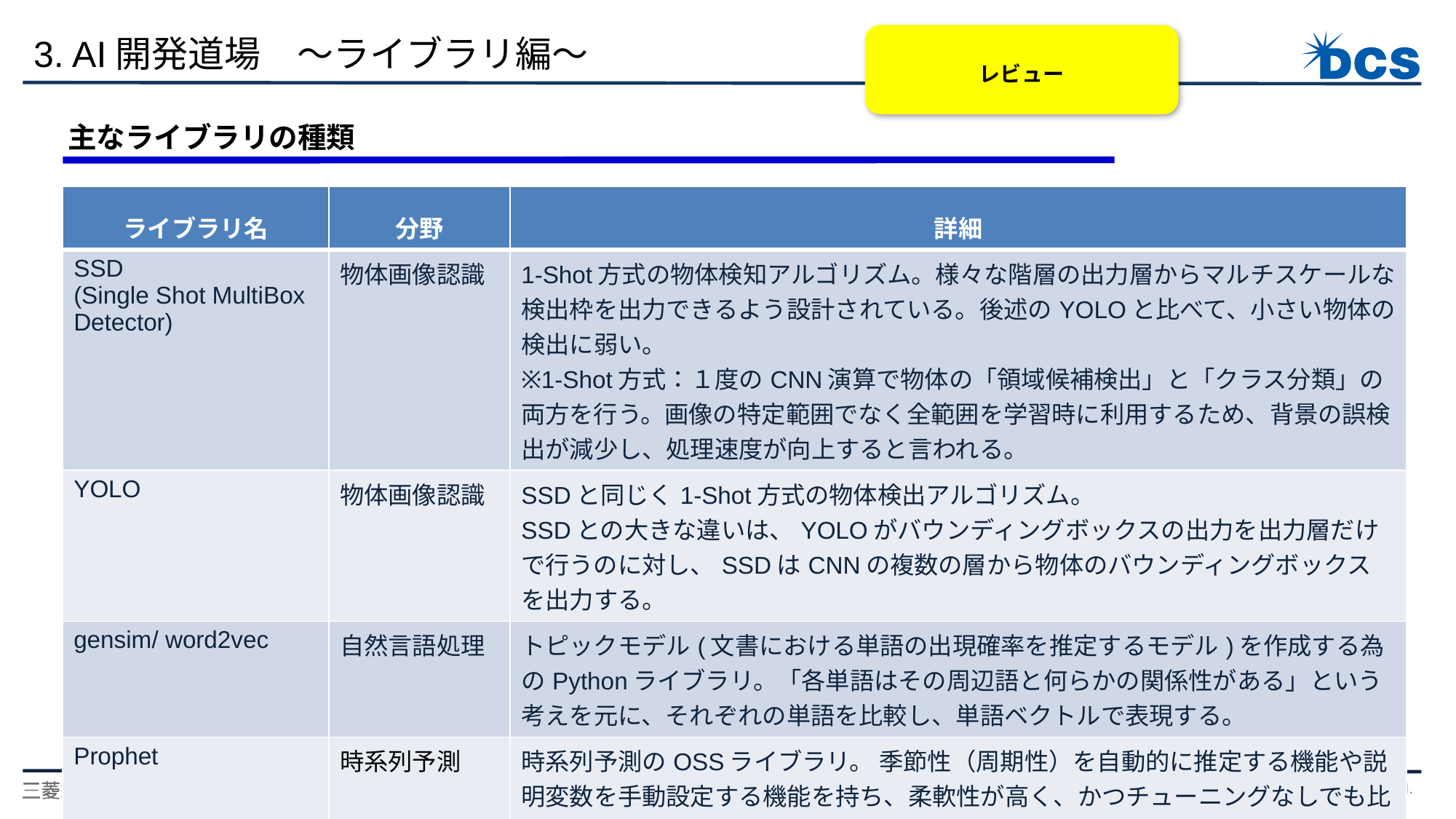

レビュー
3. AI開発道場　～ライブラリ編～
主なライブラリの種類
| ライブラリ名 | 分野 | 詳細 |
| --- | --- | --- |
| SSD (Single Shot MultiBox Detector) | 物体画像認識 | 1-Shot方式の物体検知アルゴリズム。様々な階層の出力層からマルチスケールな検出枠を出力できるよう設計されている。後述のYOLOと比べて、小さい物体の検出に弱い。 ※1-Shot方式：１度のCNN演算で物体の「領域候補検出」と「クラス分類」の両方を行う。画像の特定範囲でなく全範囲を学習時に利用するため、背景の誤検出が減少し、処理速度が向上すると言われる。 |
| YOLO | 物体画像認識 | SSDと同じく1-Shot方式の物体検出アルゴリズム。 SSDとの大きな違いは、YOLOがバウンディングボックスの出力を出力層だけで行うのに対し、SSDはCNNの複数の層から物体のバウンディングボックスを出力する。 |
| gensim/ word2vec | 自然言語処理 | トピックモデル(文書における単語の出現確率を推定するモデル)を作成する為のPythonライブラリ。「各単語はその周辺語と何らかの関係性がある」という考えを元に、それぞれの単語を比較し、単語ベクトルで表現する。 |
| Prophet | 時系列予測 | 時系列予測のOSSライブラリ。 季節性（周期性）を自動的に推定する機能や説明変数を手動設定する機能を持ち、柔軟性が高く、かつチューニングなしでも比較的高精度な予測が可能。時系列分析の知見のない人でも簡単に予測を行うことができる。 |